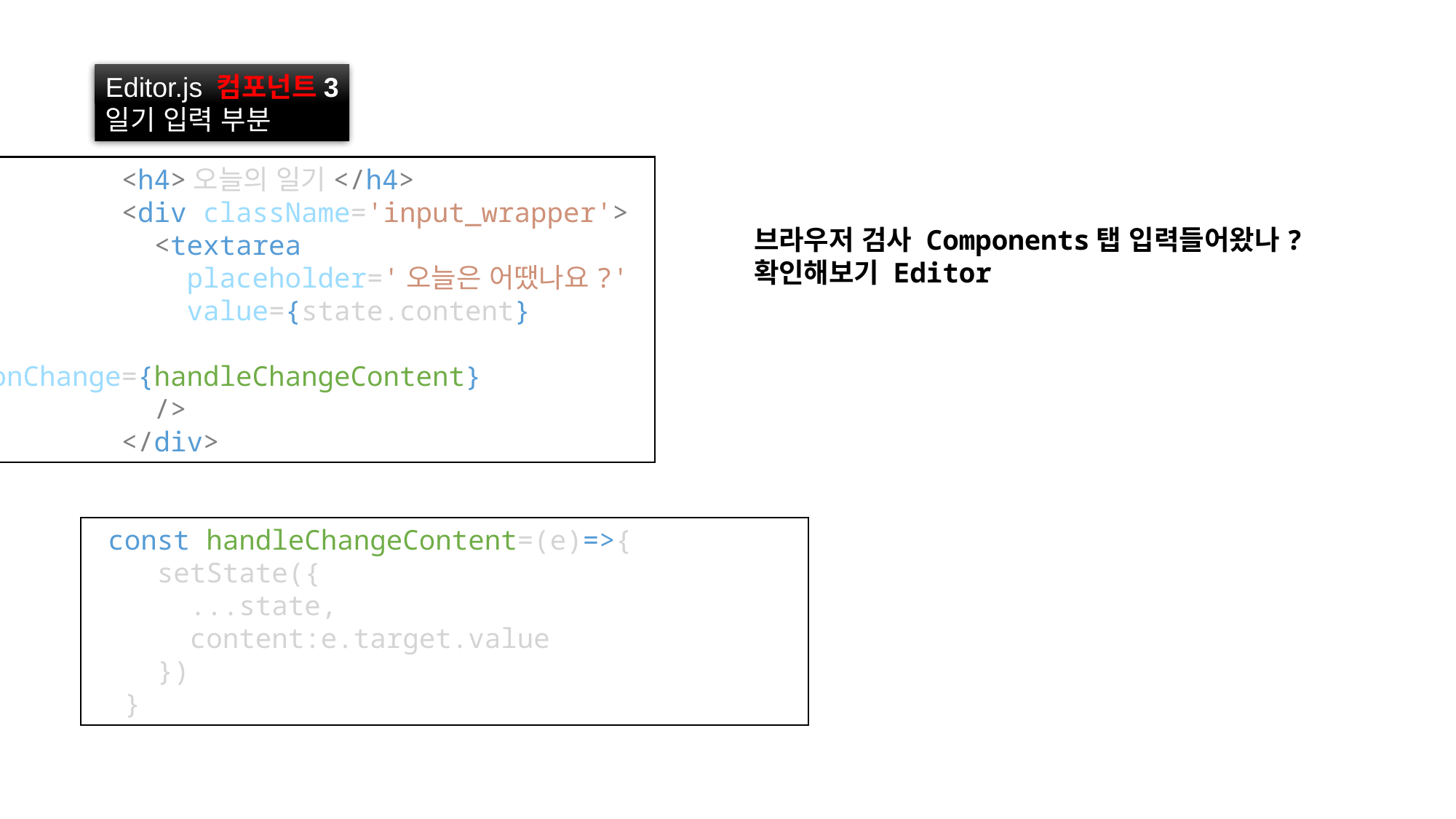

Editor.js 컴포넌트3
일기 입력 부분
        <h4>오늘의 일기</h4>
        <div className='input_wrapper'>
          <textarea
            placeholder='오늘은 어땠나요?'
            value={state.content}
            onChange={handleChangeContent}
          />
        </div>
브라우저 검사 Components탭 입력들어왔나?
확인해보기 Editor
 const handleChangeContent=(e)=>{
    setState({
      ...state,
      content:e.target.value
    })
  }